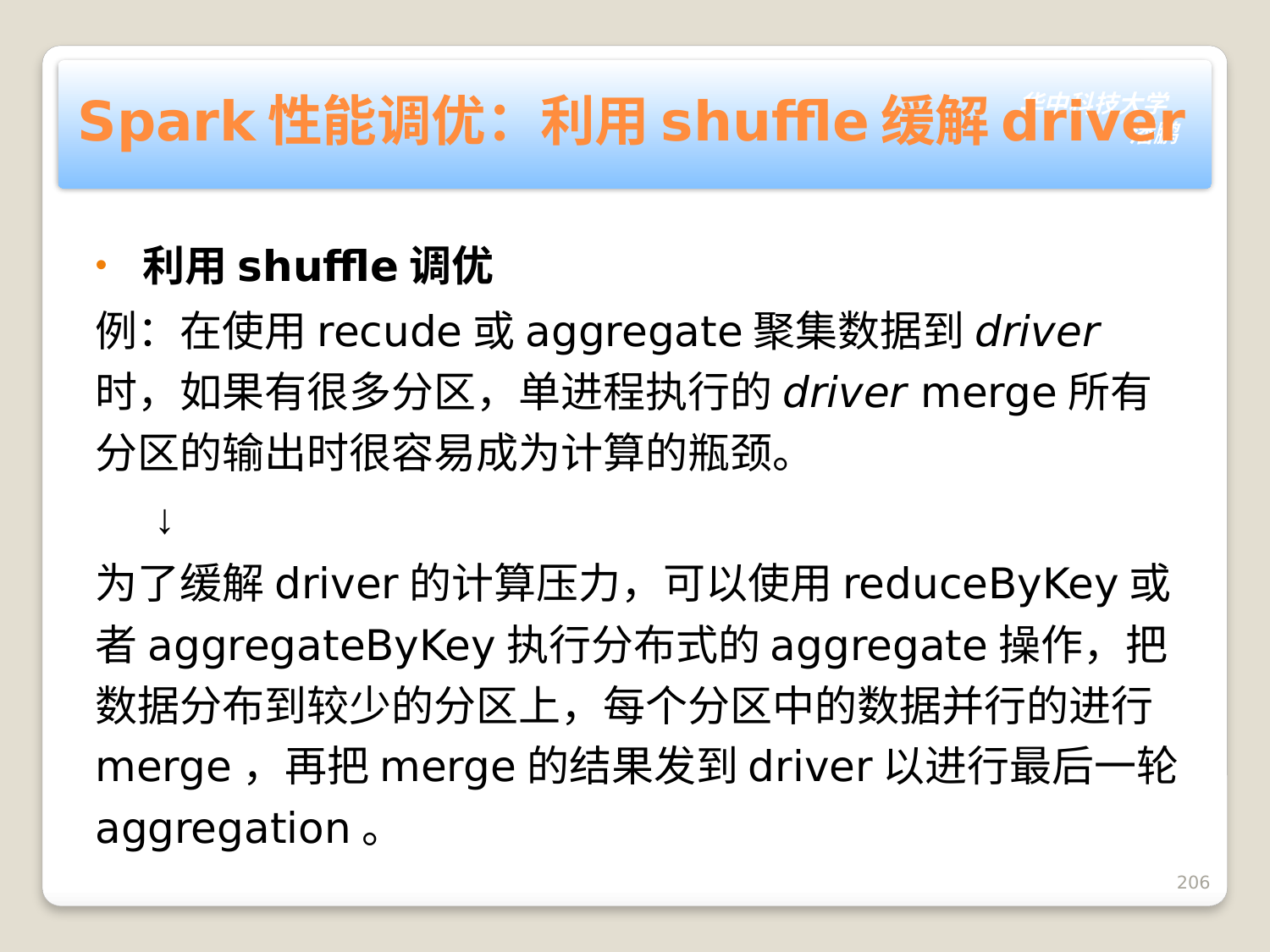

# Spark性能调优：利用shuffle缓解driver
利用shuffle调优
例：在使用recude或aggregate聚集数据到driver时，如果有很多分区，单进程执行的driver merge所有分区的输出时很容易成为计算的瓶颈。
     ↓
为了缓解driver的计算压力，可以使用reduceByKey或者aggregateByKey执行分布式的aggregate操作，把数据分布到较少的分区上，每个分区中的数据并行的进行 merge，再把merge的结果发到driver以进行最后一轮 aggregation。
206